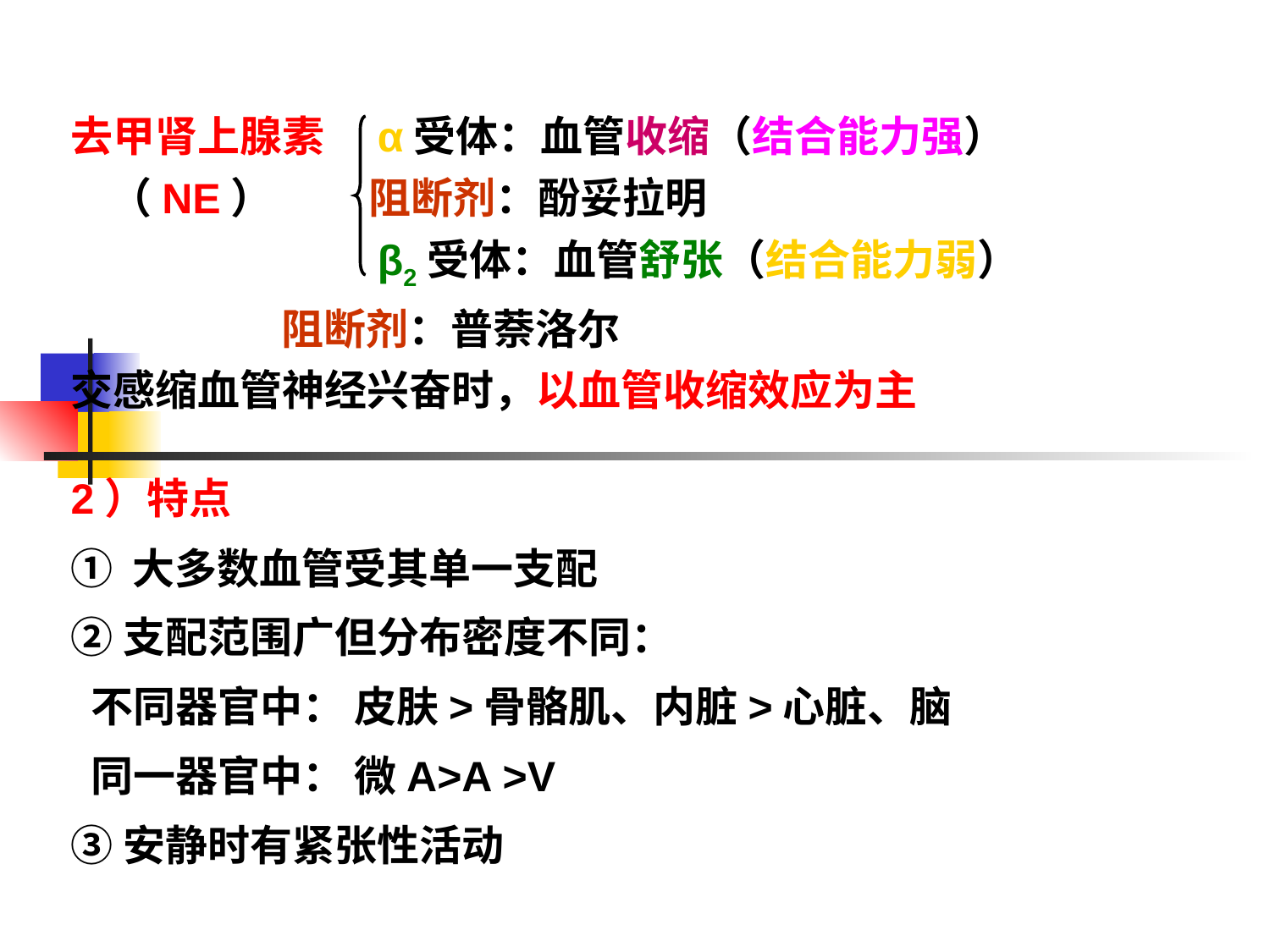

去甲肾上腺素　α受体：血管收缩（结合能力强）
   （NE）          阻断剂：酚妥拉明
　　　　　　　β2受体：血管舒张（结合能力弱）
                     阻断剂：普萘洛尔
交感缩血管神经兴奋时，以血管收缩效应为主

2）特点
① 大多数血管受其单一支配
②支配范围广但分布密度不同：
 不同器官中： 皮肤>骨骼肌、内脏>心脏、脑
 同一器官中： 微A>A >V
③安静时有紧张性活动